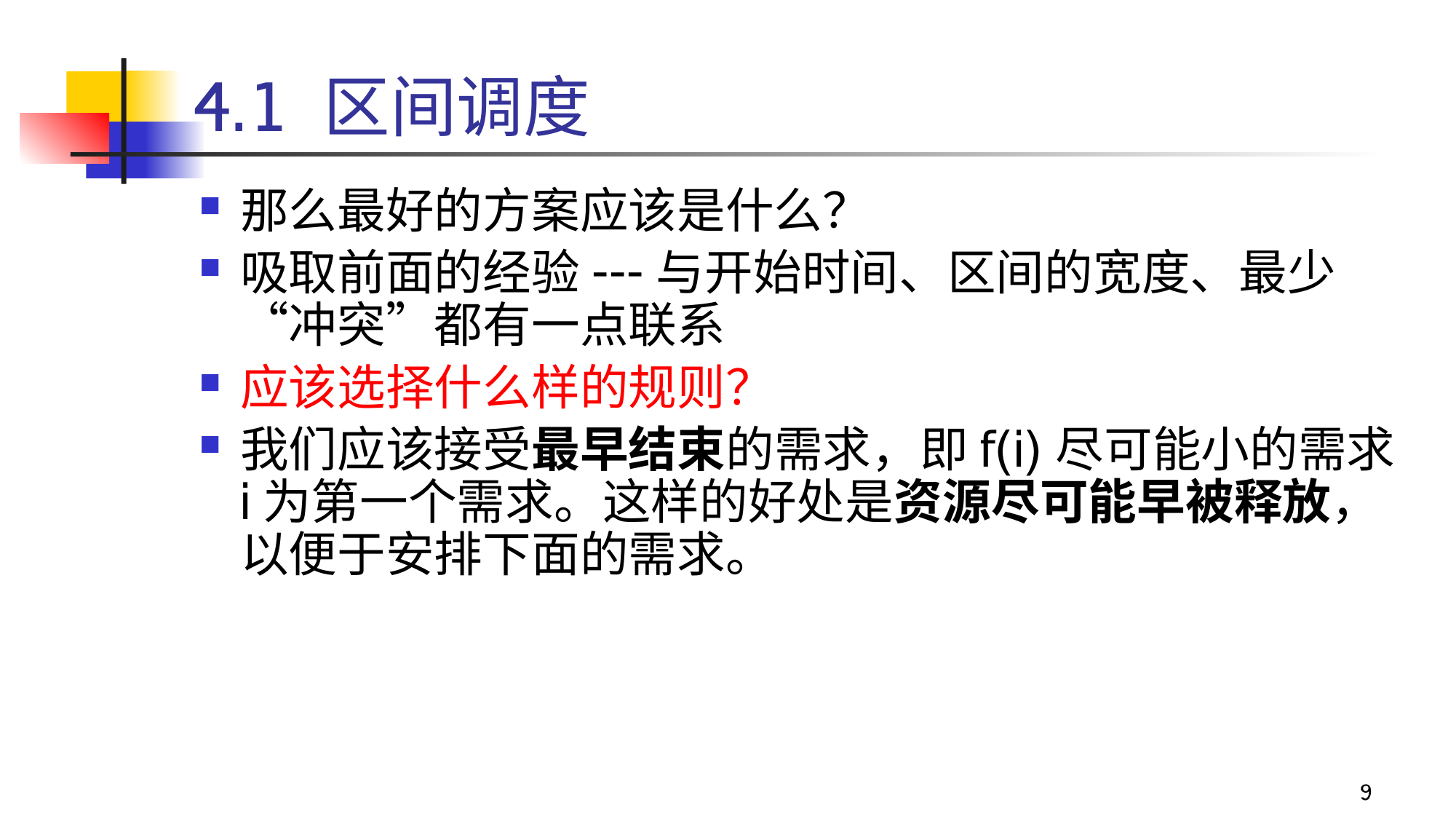

# 4.1 区间调度
那么最好的方案应该是什么？
吸取前面的经验---与开始时间、区间的宽度、最少“冲突”都有一点联系
应该选择什么样的规则？
我们应该接受最早结束的需求，即f(i)尽可能小的需求i为第一个需求。这样的好处是资源尽可能早被释放，以便于安排下面的需求。
9